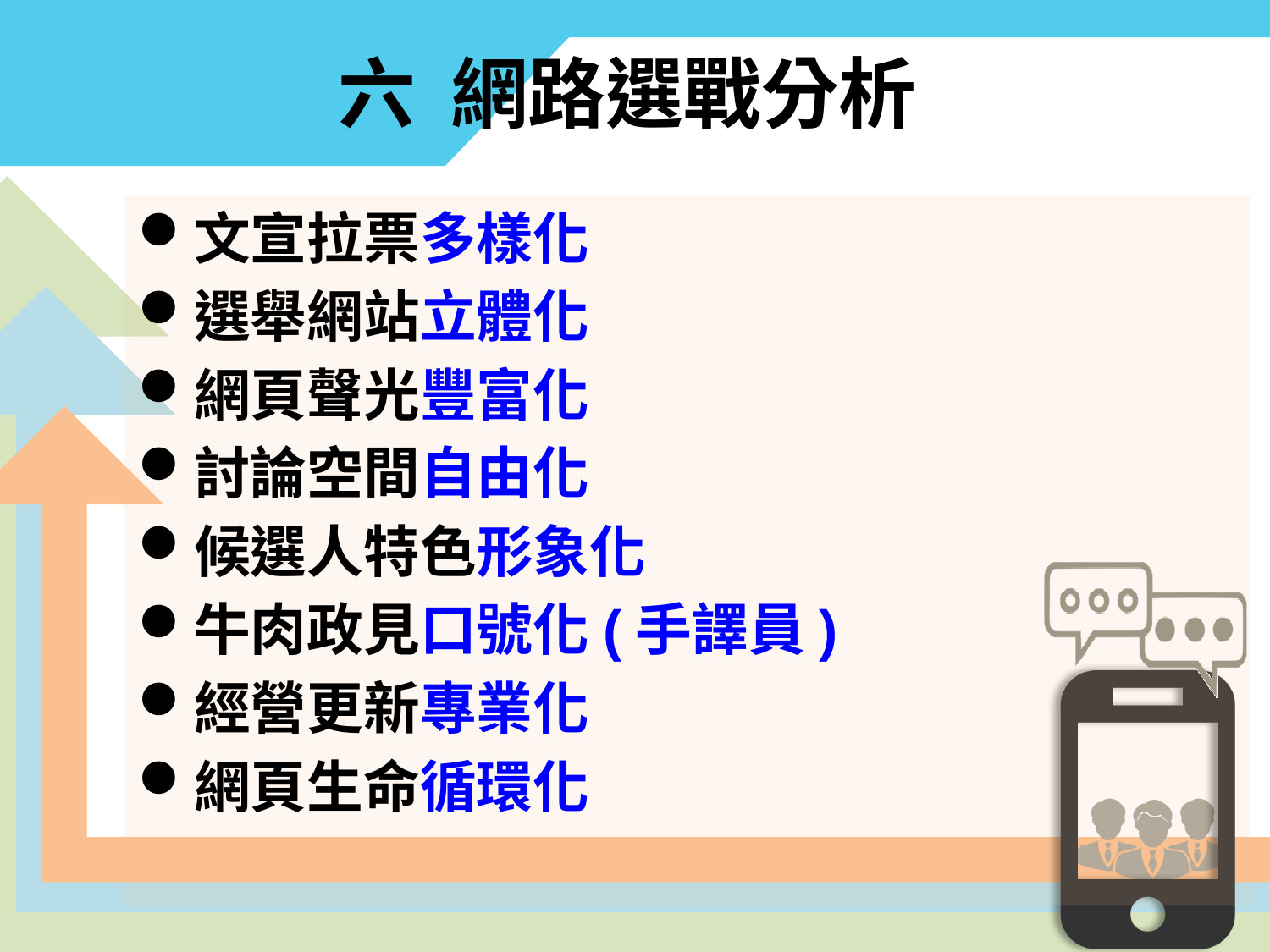

# 六  網路選戰分析
文宣拉票多樣化
選舉網站立體化
網頁聲光豐富化
討論空間自由化
候選人特色形象化
牛肉政見口號化(手譯員)
經營更新專業化
網頁生命循環化